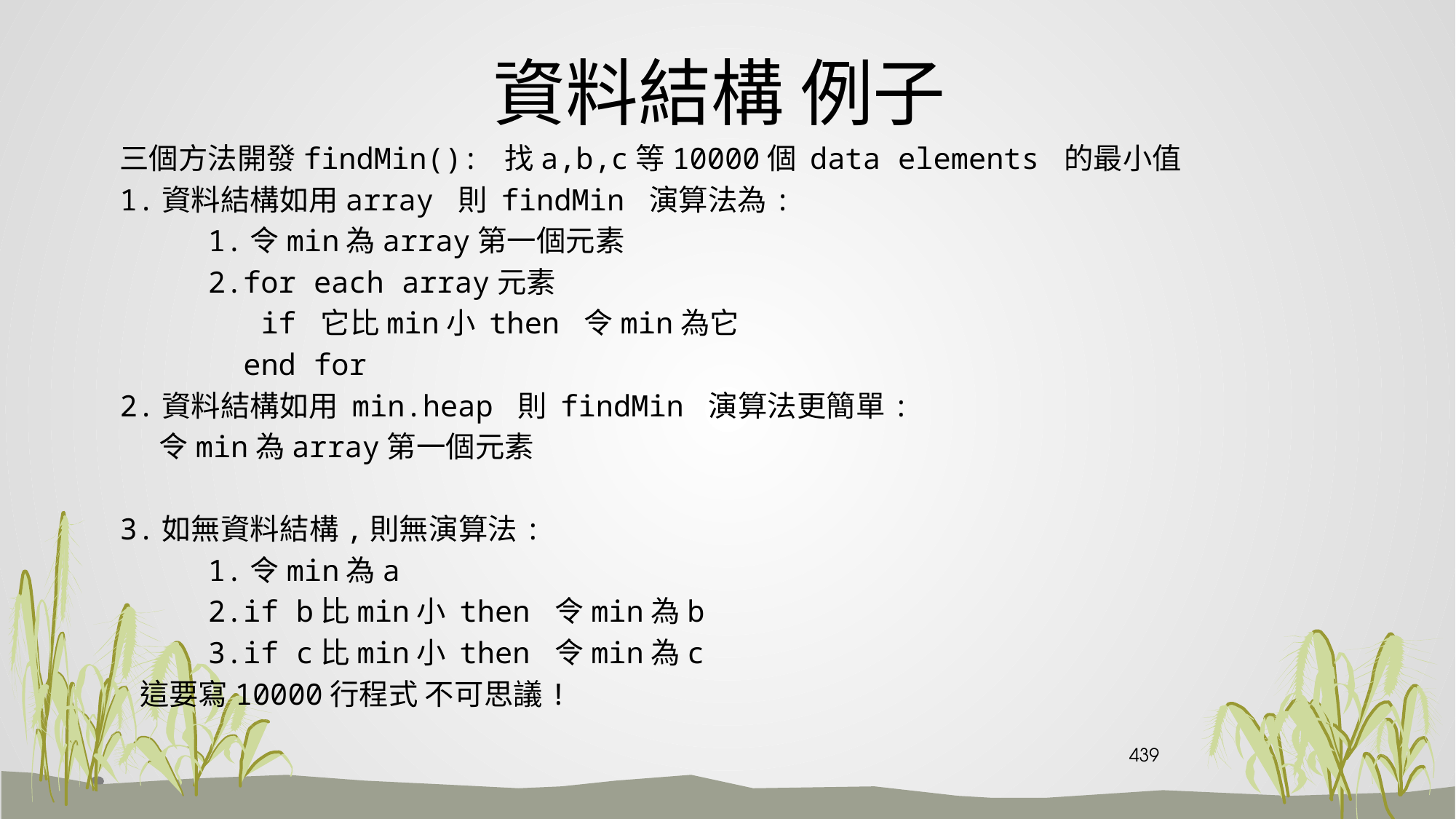

# 資料結構 例子
三個方法開發findMin(): 找a,b,c等10000個 data elements 的最小值
1.資料結構如用array 則 findMin 演算法為:
     1.令min為array第一個元素
     2.for each array元素
        if 它比min小 then 令min為它
       end for
2.資料結構如用 min.heap 則 findMin 演算法更簡單:
     令min為array第一個元素

3.如無資料結構,則無演算法:
     1.令min為a
     2.if b比min小 then 令min為b
     3.if c比min小 then 令min為c
  這要寫10000行程式 不可思議!
439